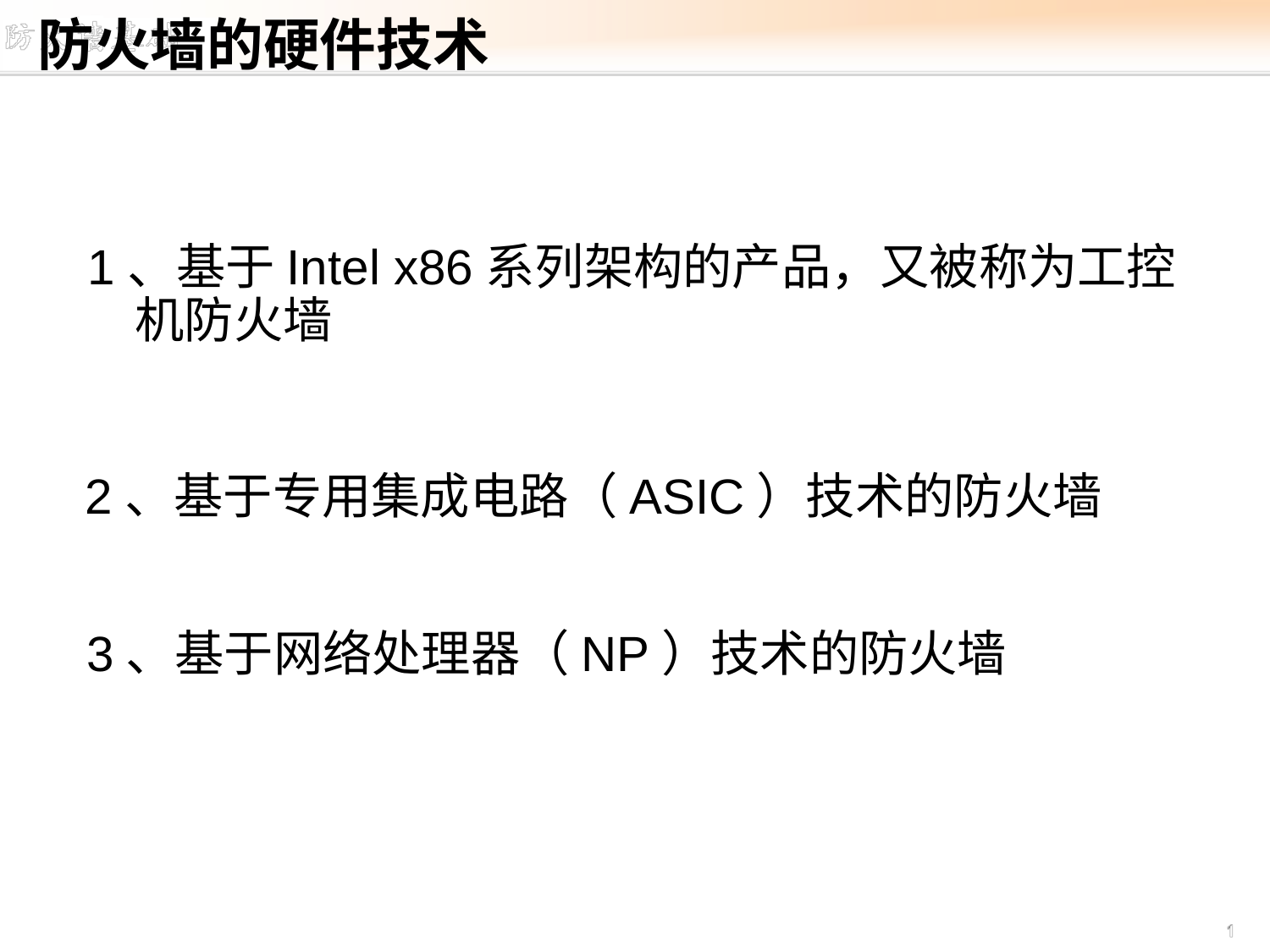

# 防火墙的硬件技术
1、基于Intel x86系列架构的产品，又被称为工控机防火墙
2、基于专用集成电路（ASIC）技术的防火墙
3、基于网络处理器（NP）技术的防火墙